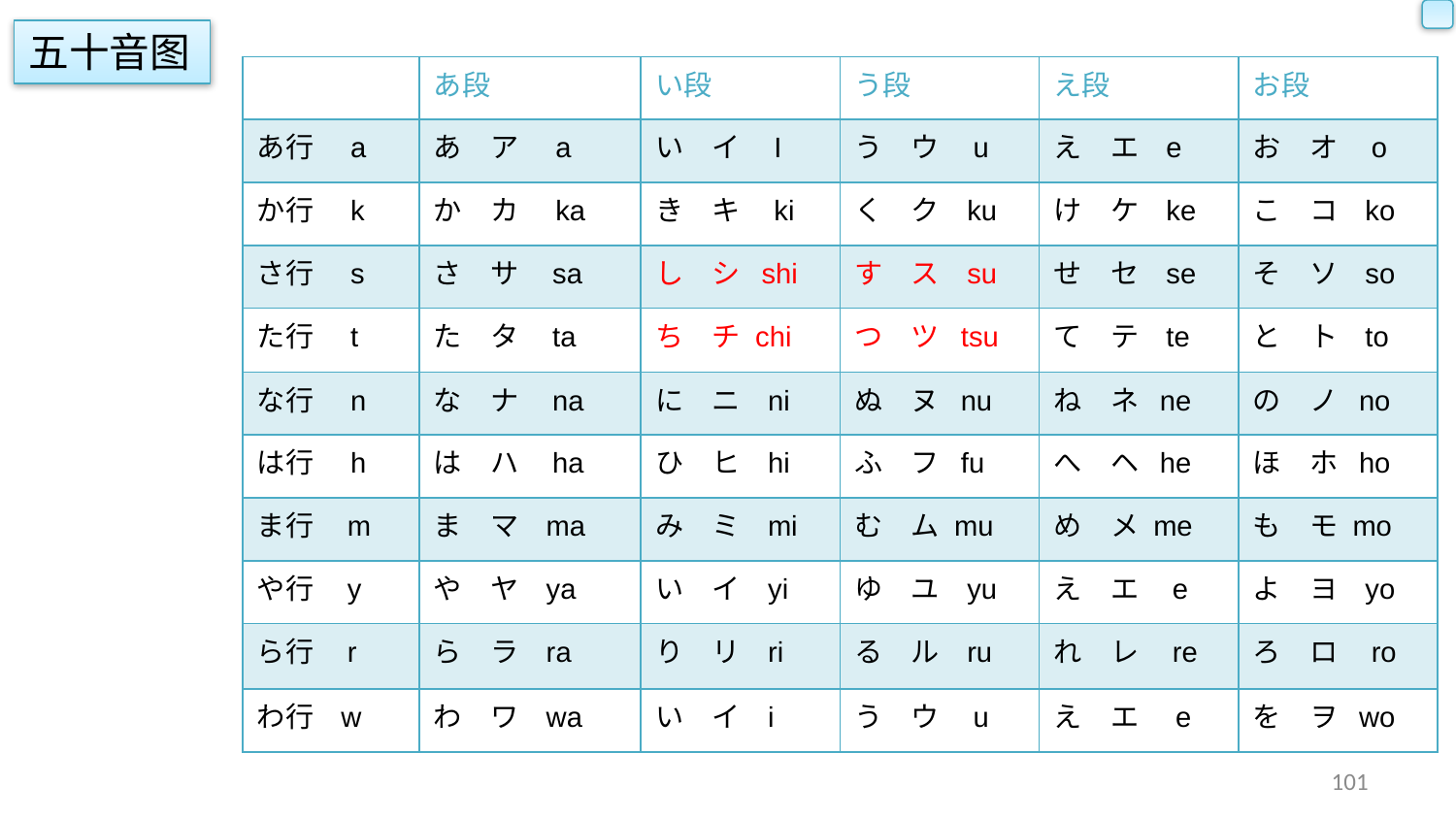

五十音图
|  | あ段 | い段 | う段 | え段 | お段 |
| --- | --- | --- | --- | --- | --- |
| あ行　a | あ　ア　a | い　イ I | う　ウ u | え　エ e | お　オ o |
| か行　k | か　カ　ka | き　キ ki | く　ク ku | け　ケ ke | こ　コ ko |
| さ行　s | さ　サ sa | し　シ shi | す　ス su | せ　セ se | そ　ソ so |
| た行　t | た　タ ta | ち　チ chi | つ　ツ tsu | て　テ te | と　ト to |
| な行　n | な　ナ na | に　ニ ni | ぬ　ヌ nu | ね　ネ ne | の　ノ no |
| は行　h | は　ハ ha | ひ　ヒ hi | ふ　フ fu | へ　ヘ he | ほ　ホ ho |
| ま行 m | ま　マ ma | み　ミ mi | む　ム mu | め　メ me | も　モ mo |
| や行 y | や　ヤ ya | い　イ yi | ゆ　ユ yu | え　エ e | よ　ヨ yo |
| ら行 r | ら　ラ ra | り　リ ri | る　ル ru | れ　レ re | ろ　ロ ro |
| わ行 w | わ　ワ wa | い　イ i | う　ウ u | え　エ　e | を　ヲ wo |
|  |  |  |  |  |  |
| --- | --- | --- | --- | --- | --- |
|  |  |  |  |  |  |
|  |  |  |  |  |  |
|  |  |  |  |  |  |
|  |  |  |  |  |  |
|  |  |  |  |  |  |
|  |  |  |  |  |  |
|  |  |  |  |  |  |
|  |  |  |  |  |  |
|  |  |  |  |  |  |
|  |  |  |  |  |  |
101